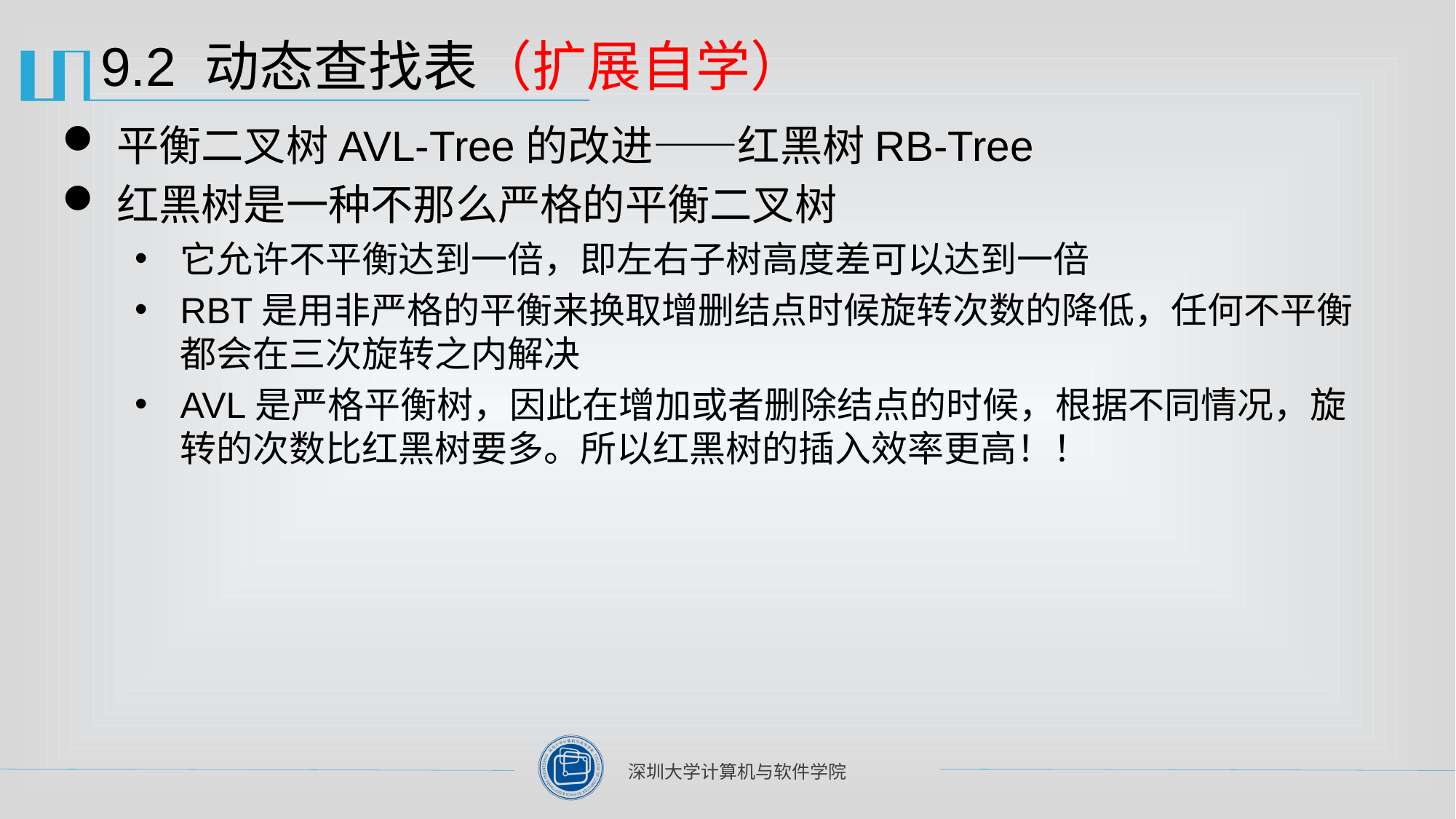

# 9.2 动态查找表（扩展自学）
平衡二叉树AVL-Tree的改进——红黑树RB-Tree
红黑树是一种不那么严格的平衡二叉树
它允许不平衡达到一倍，即左右子树高度差可以达到一倍
RBT是用非严格的平衡来换取增删结点时候旋转次数的降低，任何不平衡都会在三次旋转之内解决
AVL是严格平衡树，因此在增加或者删除结点的时候，根据不同情况，旋转的次数比红黑树要多。所以红黑树的插入效率更高！！

100